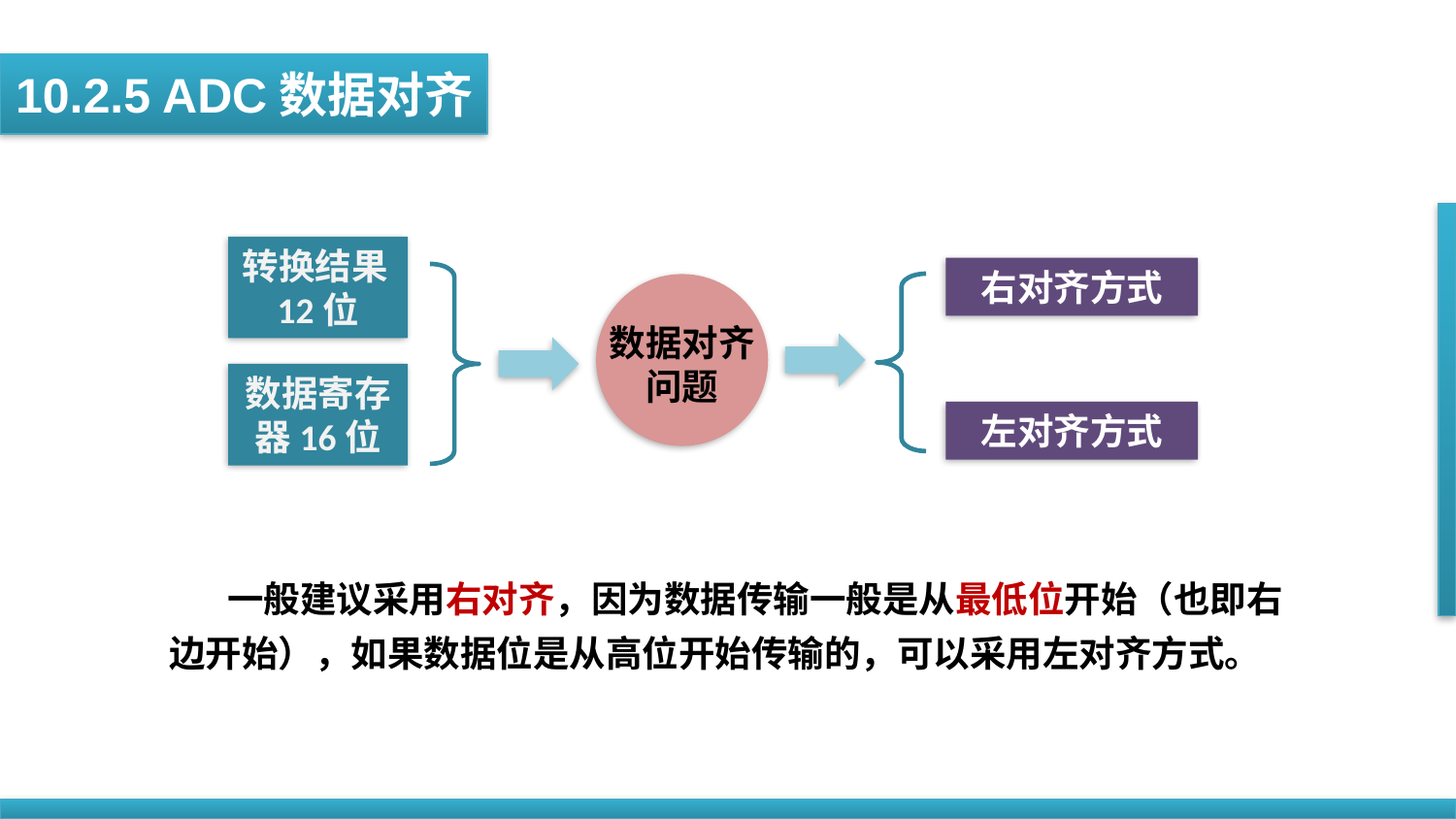

10.2.5 ADC数据对齐
转换结果12位
右对齐方式

数据对齐
问题

数据寄存器16位
左对齐方式
      一般建议采用右对齐，因为数据传输一般是从最低位开始（也即右边开始），如果数据位是从高位开始传输的，可以采用左对齐方式。